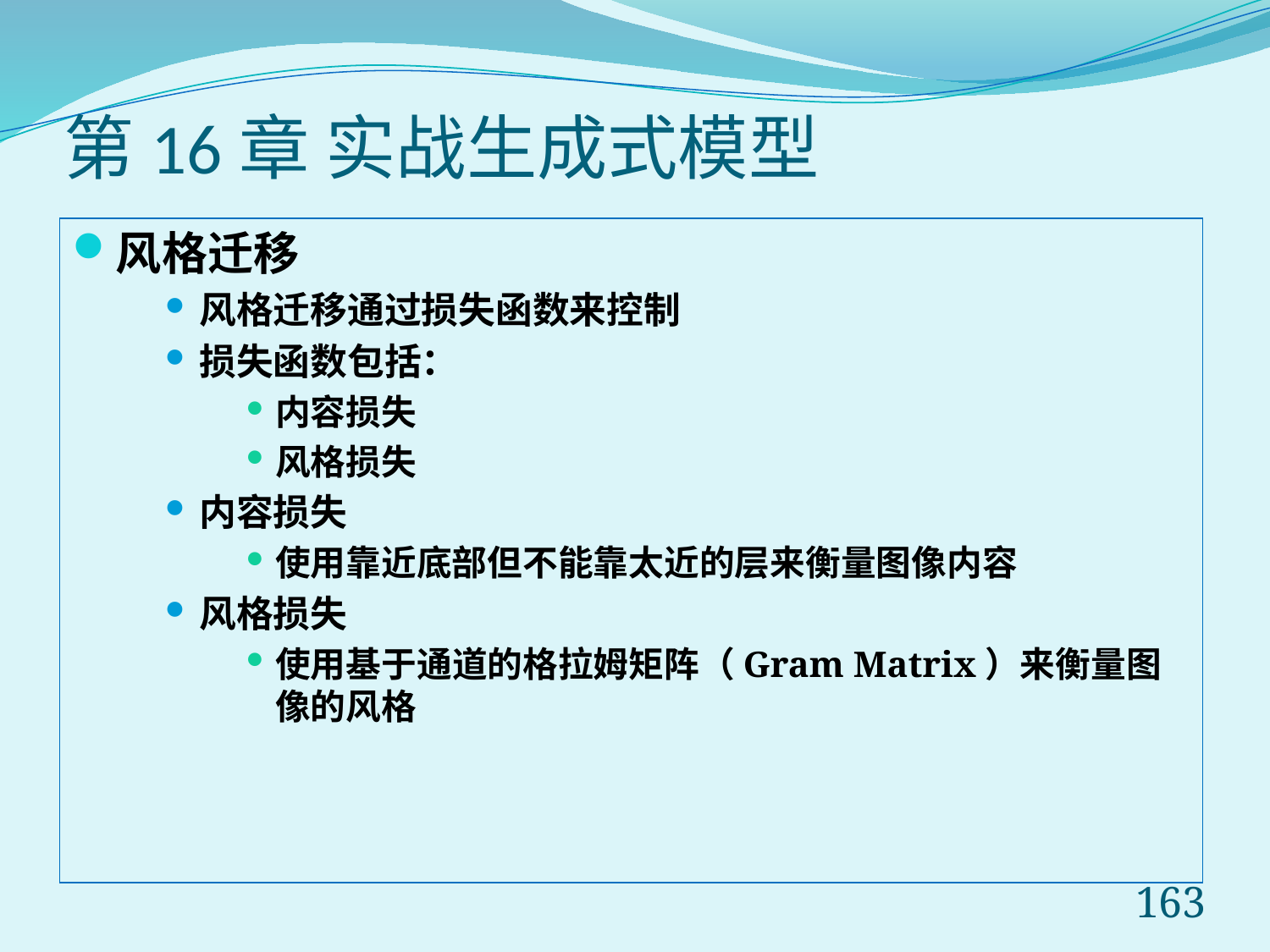

# 第16章 实战生成式模型
风格迁移
风格迁移通过损失函数来控制
损失函数包括：
内容损失
风格损失
内容损失
使用靠近底部但不能靠太近的层来衡量图像内容
风格损失
使用基于通道的格拉姆矩阵（Gram Matrix）来衡量图像的风格

163